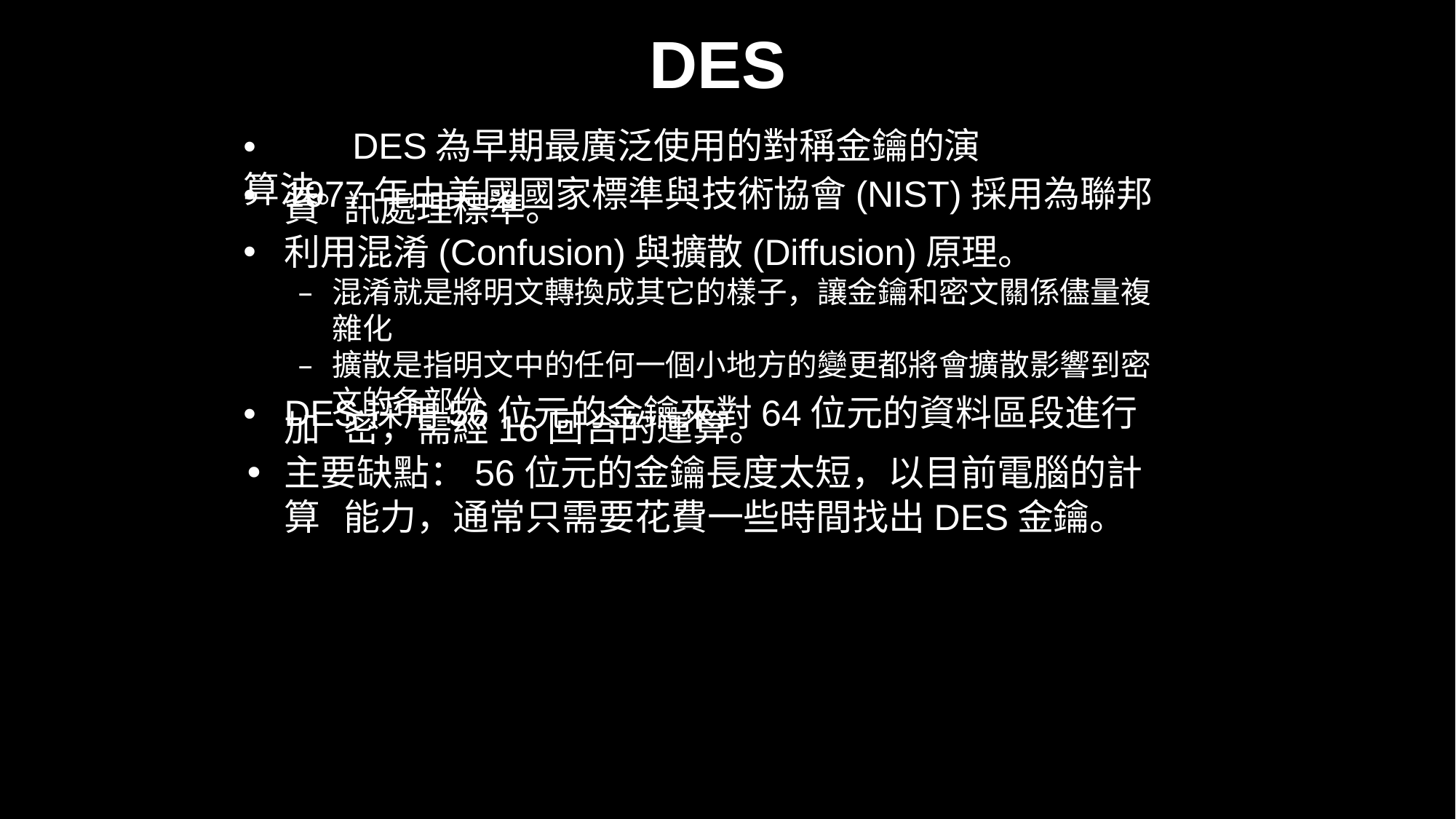

DES
•	DES為早期最廣泛使用的對稱金鑰的演算法。
•	1977年由美國國家標準與技術協會(NIST)採用為聯邦資  訊處理標準。
利用混淆(Confusion)與擴散(Diffusion)原理。
–	混淆就是將明文轉換成其它的樣子，讓金鑰和密文關係儘量複  雜化
–	擴散是指明文中的任何一個小地方的變更都將會擴散影響到密  文的各部份
•	DES採用56位元的金鑰來對64位元的資料區段進行加  密，需經16回合的運算。
•	主要缺點：56位元的金鑰長度太短，以目前電腦的計算  能力，通常只需要花費一些時間找出DES金鑰。